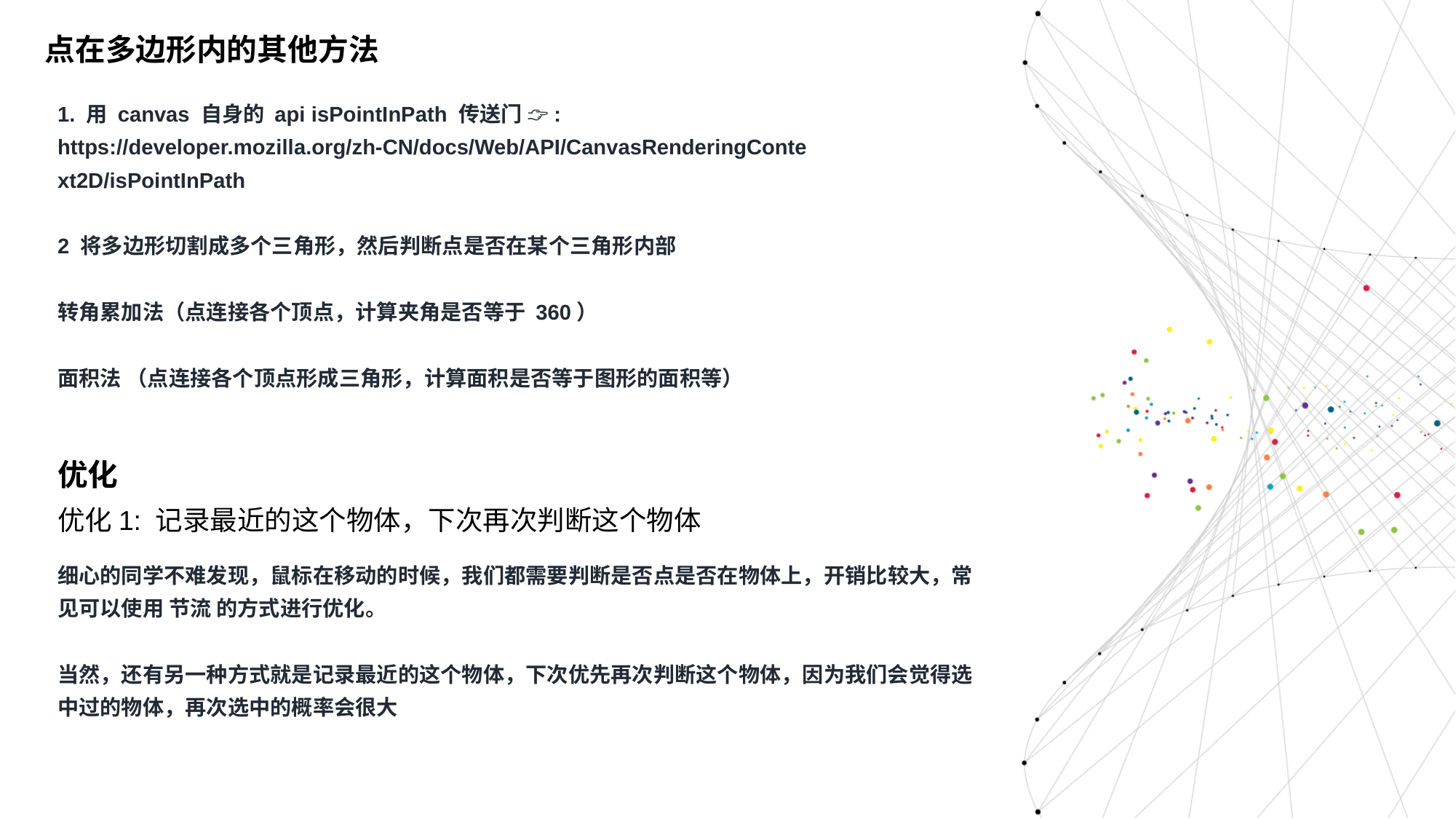

点在多边形内的其他方法
1. 用 canvas 自身的 api isPointInPath 传送门 👉: https://developer.mozilla.org/zh-CN/docs/Web/API/CanvasRenderingContext2D/isPointInPath

2 将多边形切割成多个三角形，然后判断点是否在某个三角形内部

转角累加法（点连接各个顶点，计算夹角是否等于 360）

面积法 （点连接各个顶点形成三角形，计算面积是否等于图形的面积等）
优化
优化1: 记录最近的这个物体，下次再次判断这个物体
细心的同学不难发现，鼠标在移动的时候，我们都需要判断是否点是否在物体上，开销比较大，常见可以使用 节流 的方式进行优化。

当然，还有另一种方式就是记录最近的这个物体，下次优先再次判断这个物体，因为我们会觉得选中过的物体，再次选中的概率会很大